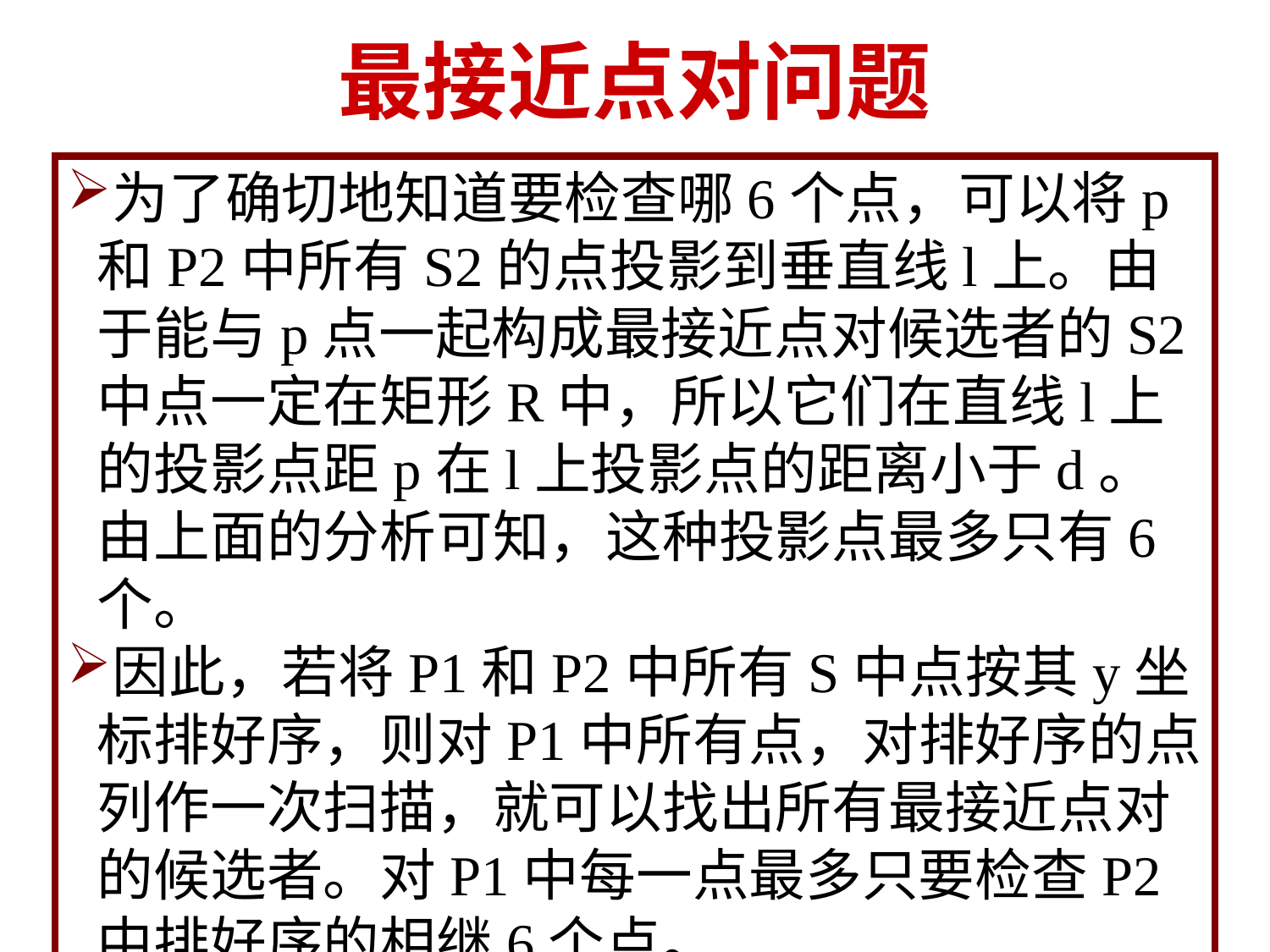

最接近点对问题
为了确切地知道要检查哪6个点，可以将p和P2中所有S2的点投影到垂直线l上。由于能与p点一起构成最接近点对候选者的S2中点一定在矩形R中，所以它们在直线l上的投影点距p在l上投影点的距离小于d。由上面的分析可知，这种投影点最多只有6个。
因此，若将P1和P2中所有S中点按其y坐标排好序，则对P1中所有点，对排好序的点列作一次扫描，就可以找出所有最接近点对的候选者。对P1中每一点最多只要检查P2中排好序的相继6个点。